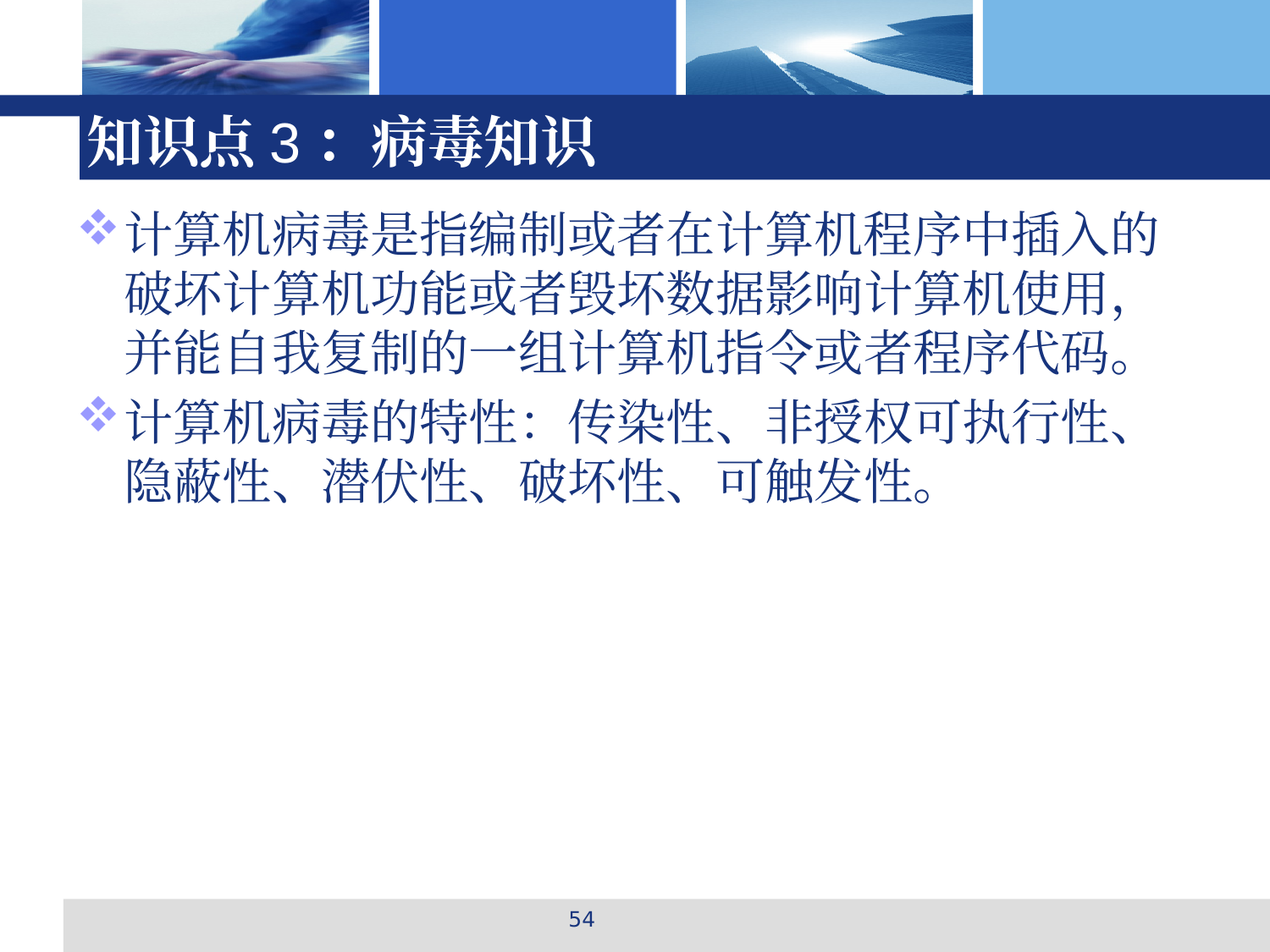

# 知识点3：病毒知识
计算机病毒是指编制或者在计算机程序中插入的破坏计算机功能或者毁坏数据影响计算机使用，并能自我复制的一组计算机指令或者程序代码。
计算机病毒的特性：传染性、非授权可执行性、隐蔽性、潜伏性、破坏性、可触发性。

54